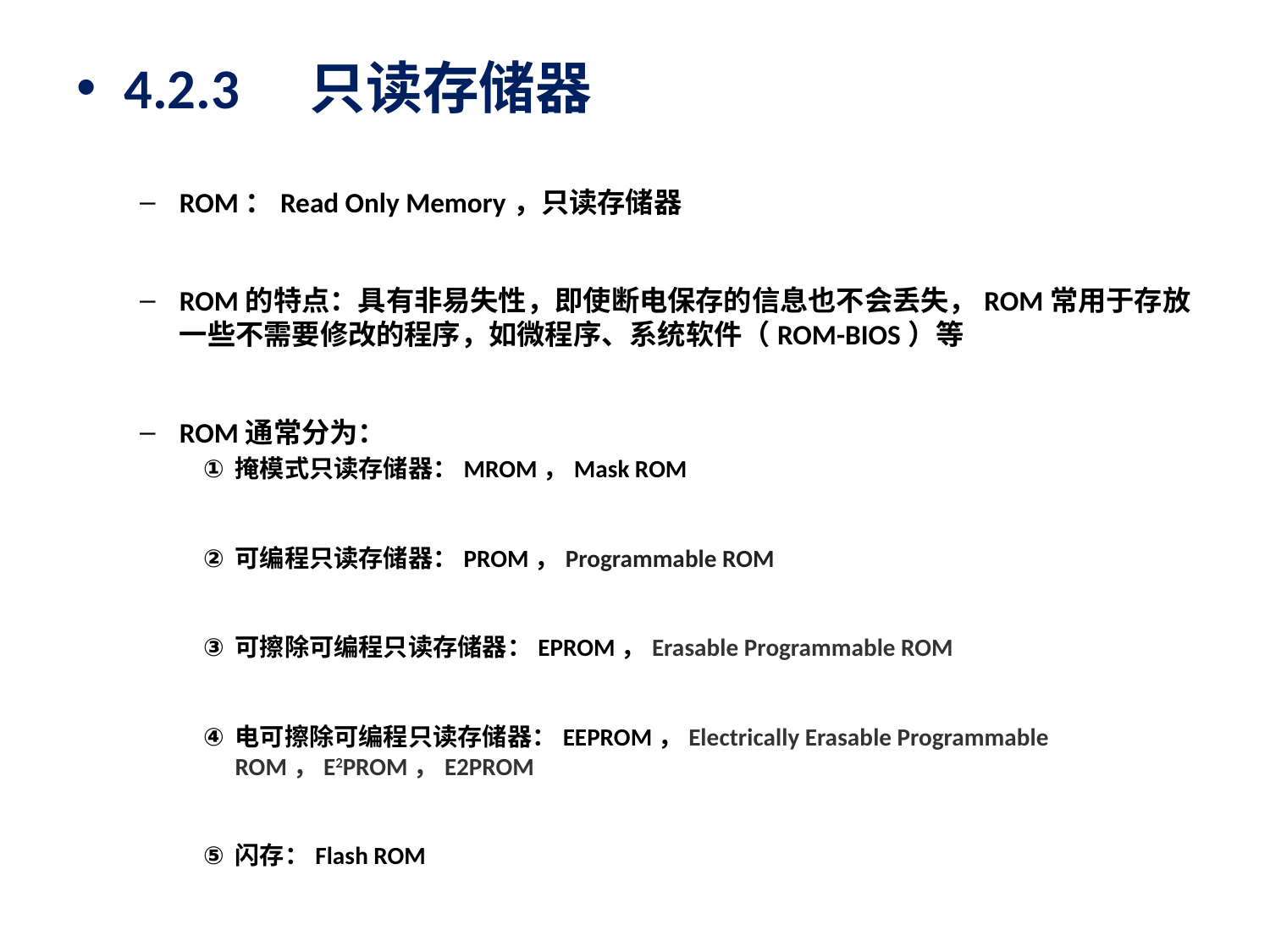

4.2.3　只读存储器

ROM：Read Only Memory，只读存储器

ROM的特点：具有非易失性，即使断电保存的信息也不会丢失，ROM常用于存放一些不需要修改的程序，如微程序、系统软件（ROM-BIOS）等

ROM通常分为：
掩模式只读存储器：MROM，Mask ROM

可编程只读存储器：PROM，Programmable ROM

可擦除可编程只读存储器：EPROM，Erasable Programmable ROM

电可擦除可编程只读存储器：EEPROM，Electrically Erasable Programmable ROM，E2PROM，E2PROM

闪存：Flash ROM